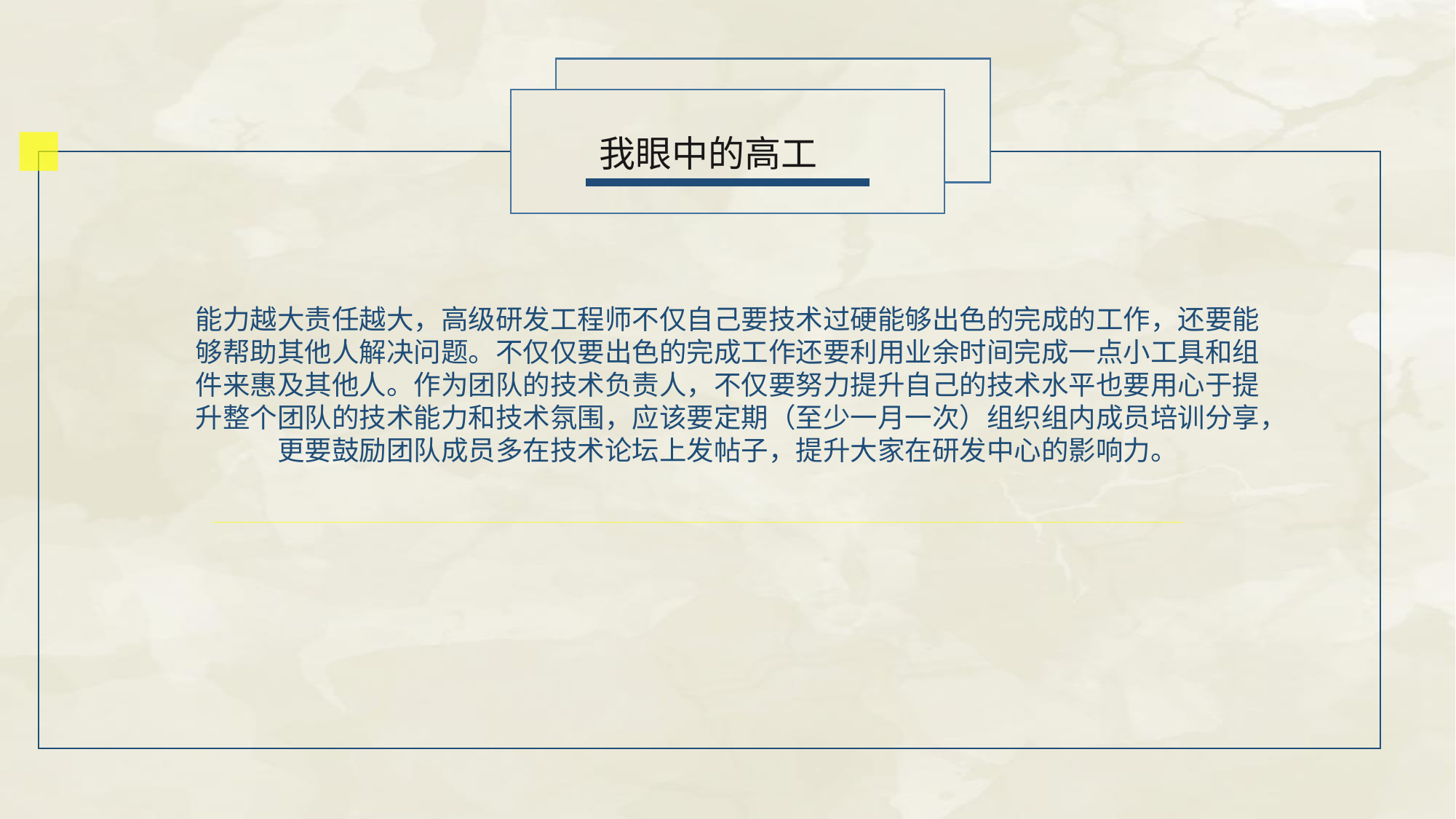

我眼中的高工

能力越大责任越大，高级研发工程师不仅自己要技术过硬能够出色的完成的工作，还要能够帮助其他人解决问题。不仅仅要出色的完成工作还要利用业余时间完成一点小工具和组件来惠及其他人。作为团队的技术负责人，不仅要努力提升自己的技术水平也要用心于提升整个团队的技术能力和技术氛围，应该要定期（至少一月一次）组织组内成员培训分享，更要鼓励团队成员多在技术论坛上发帖子，提升大家在研发中心的影响力。